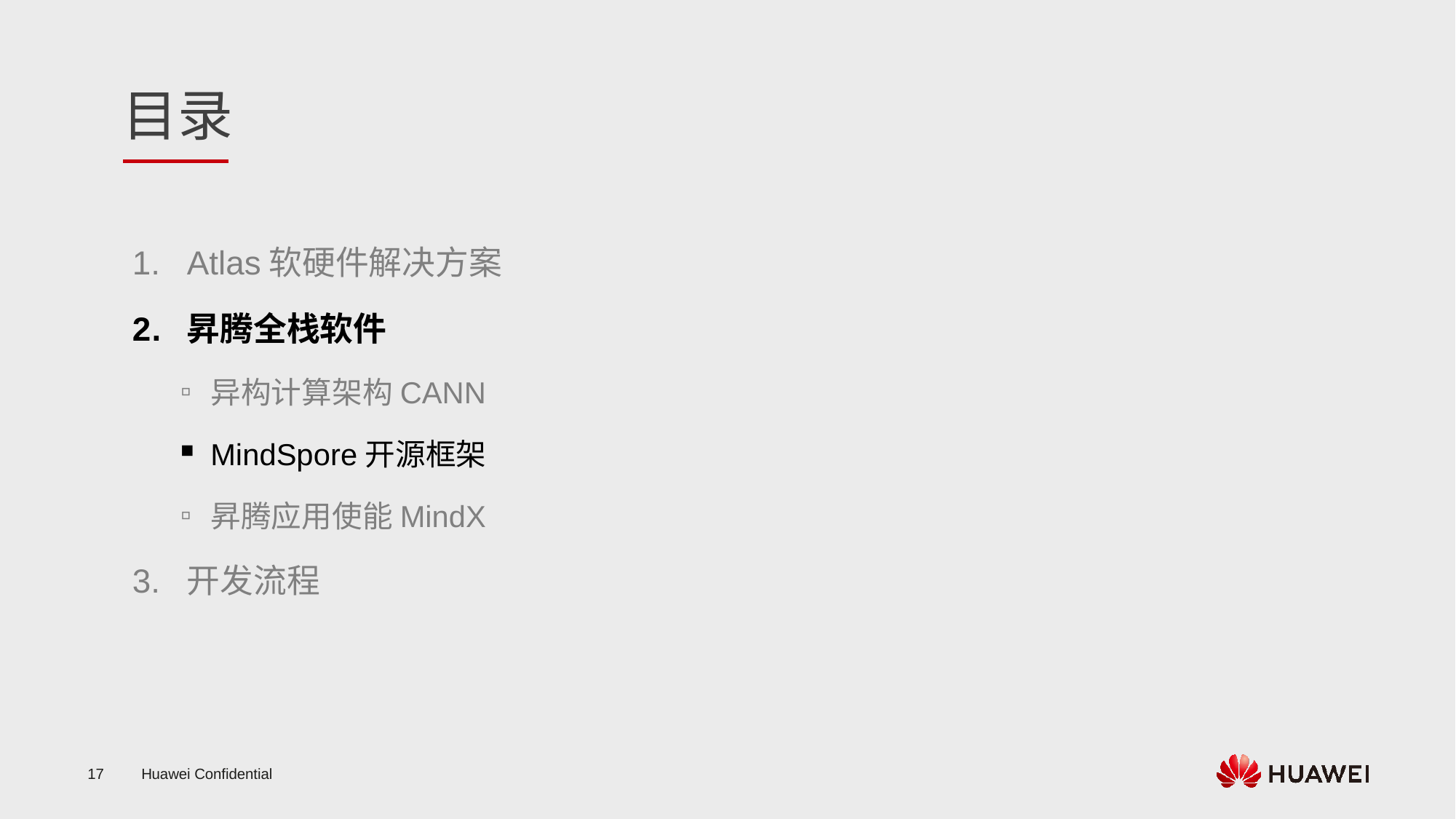

Atlas软硬件解决方案
昇腾全栈软件
异构计算架构CANN
MindSpore开源框架
昇腾应用使能MindX
开发流程